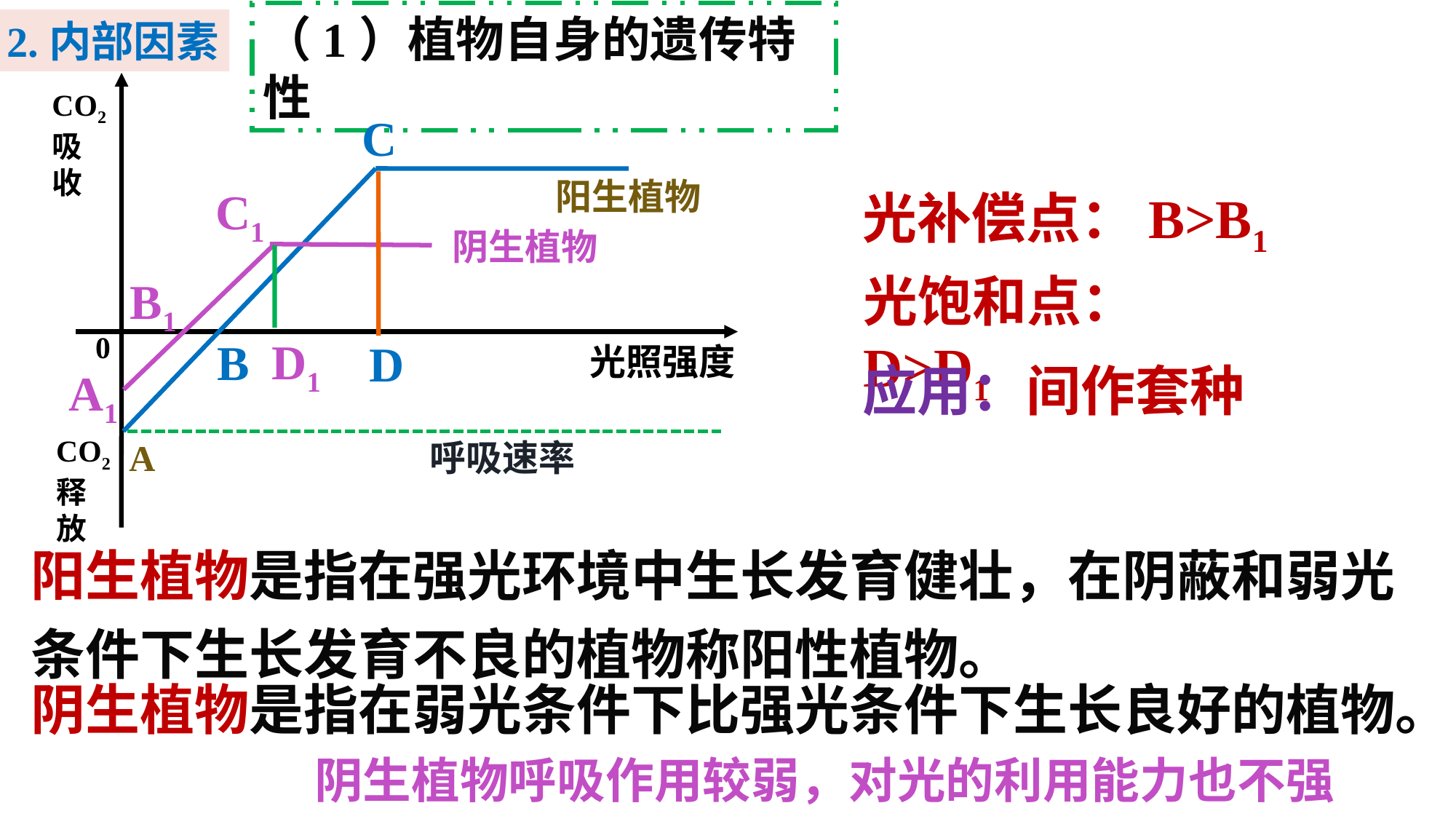

（1）植物自身的遗传特性
2.内部因素
CO2吸
收
0
光照强度
CO2
释
放
C

B
A

D
C1

B1
A1

D1
呼吸速率
阳生植物
光补偿点：B>B1
阴生植物
光饱和点：D>D1
应用：间作套种
阳生植物是指在强光环境中生长发育健壮，在阴蔽和弱光条件下生长发育不良的植物称阳性植物。
阴生植物是指在弱光条件下比强光条件下生长良好的植物。
阴生植物呼吸作用较弱，对光的利用能力也不强